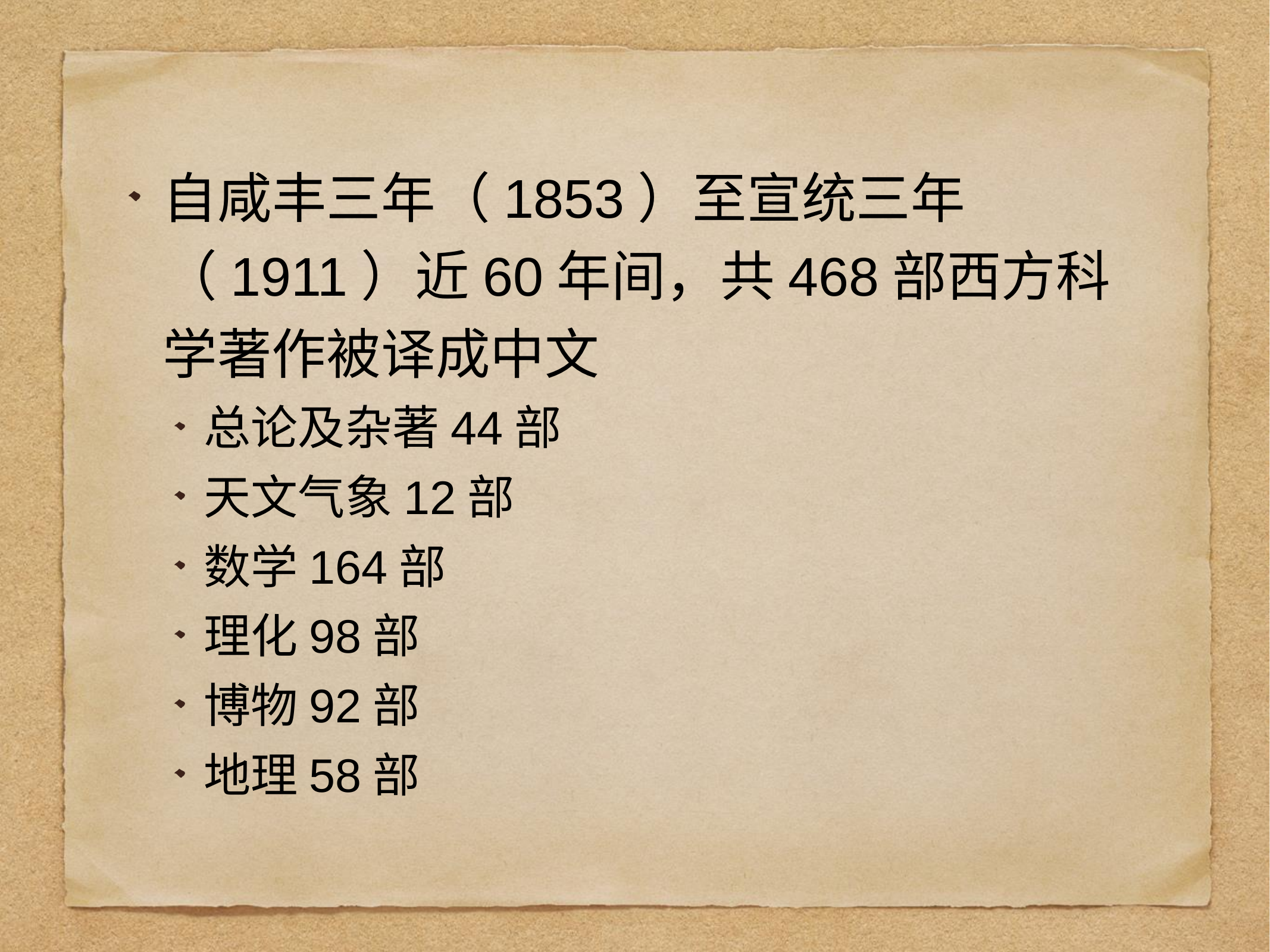

自咸丰三年（1853）至宣统三年（1911）近60年间，共468部西方科学著作被译成中文
总论及杂著44部
天文气象12部
数学164部
理化98部
博物92部
地理58部